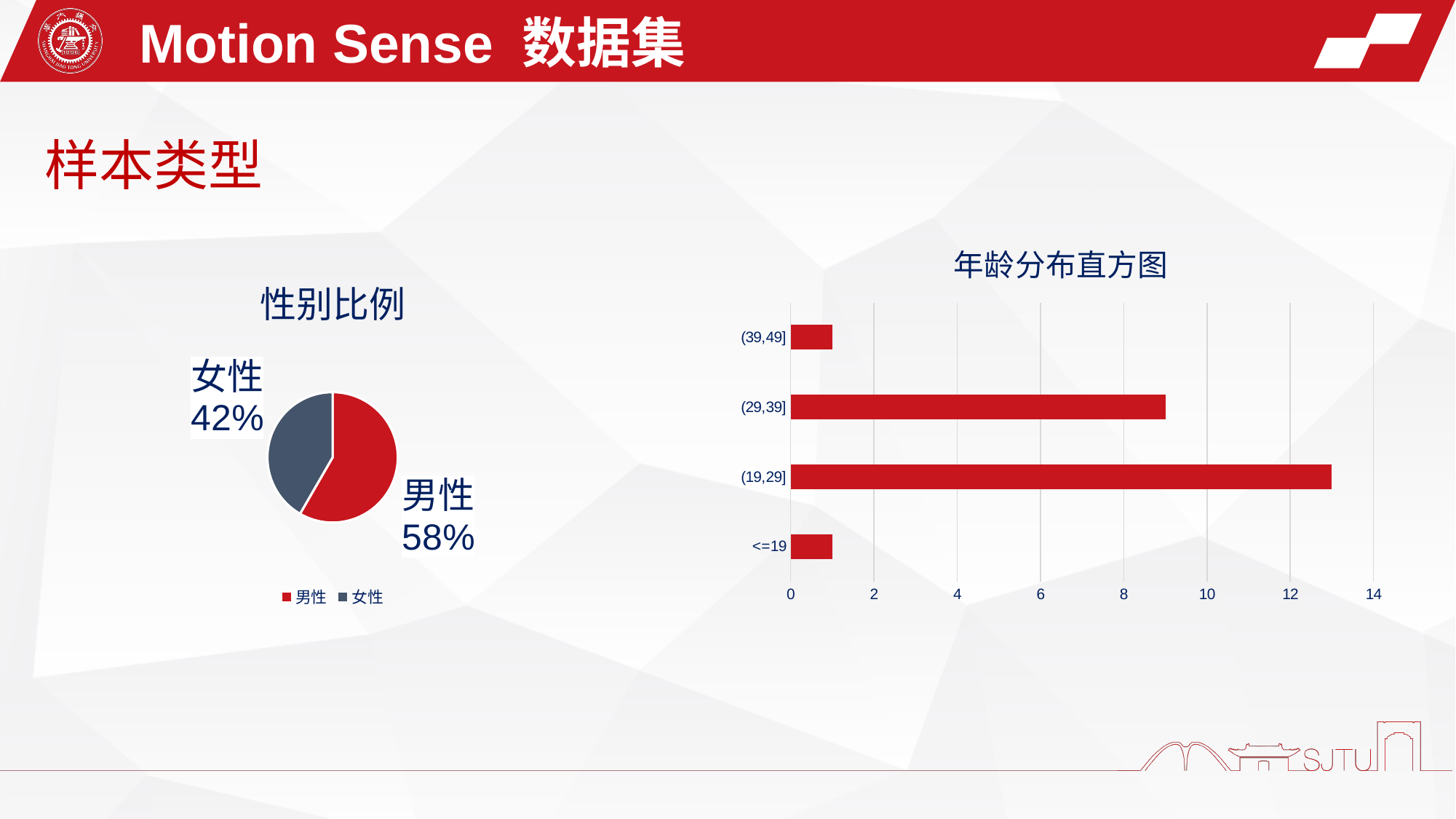

Motion Sense 数据集
样本类型

### Chart: 年龄分布直方图

| Category |  |
|---|---|
| <=19 | 1.0 |
| (19,29] | 13.0 |
| (29,39] | 9.0 |
| (39,49] | 1.0 |

### Chart: 性别比例

| Category |  |
|---|---|
| 男性 | 14.0 |
| 女性 | 10.0 |